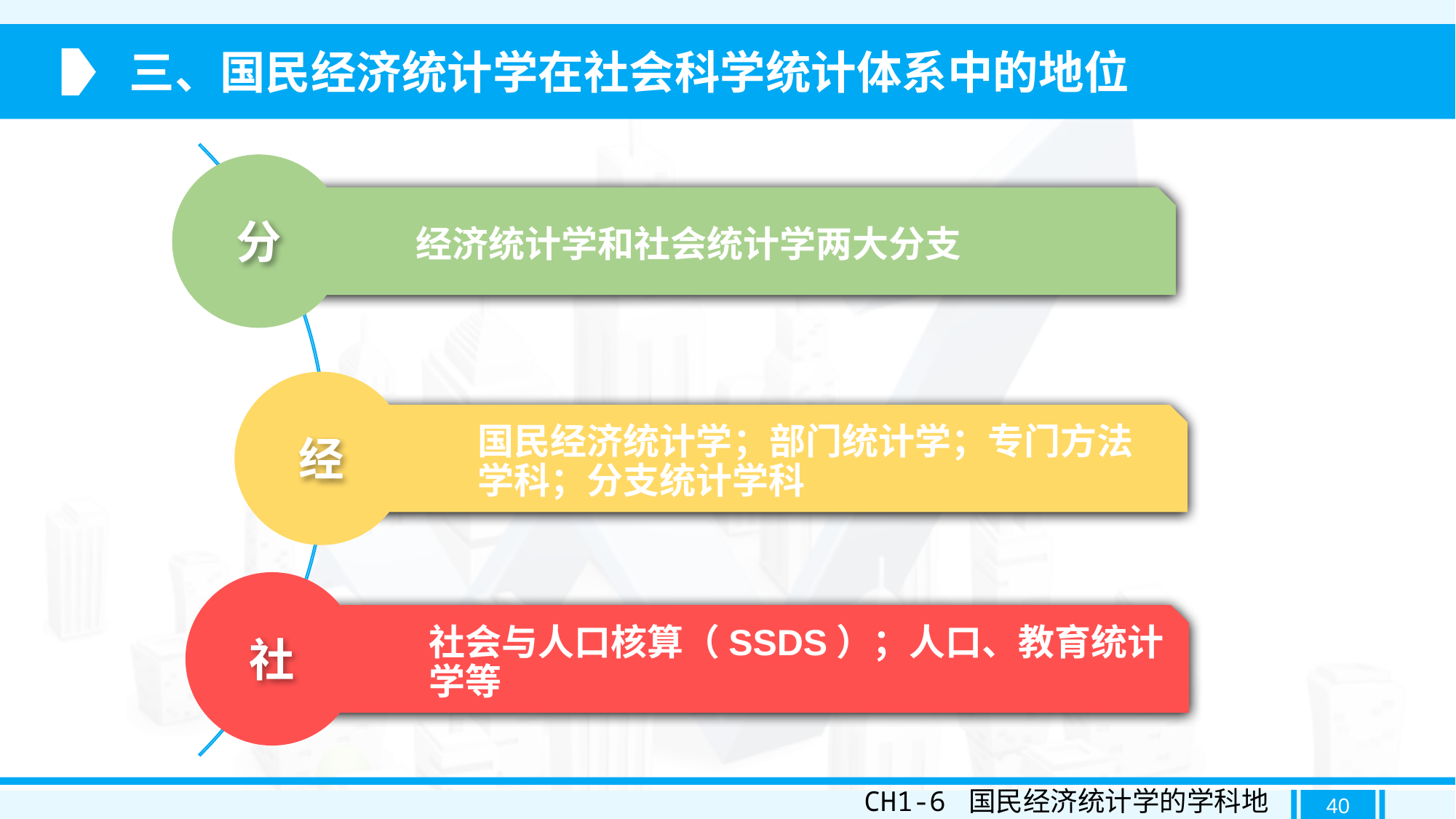

三、国民经济统计学在社会科学统计体系中的地位

分
经济统计学和社会统计学两大分支

经
国民经济统计学；部门统计学；专门方法学科；分支统计学科

社
社会与人口核算（SSDS）；人口、教育统计学等
CH1-6 国民经济统计学的学科地位
40